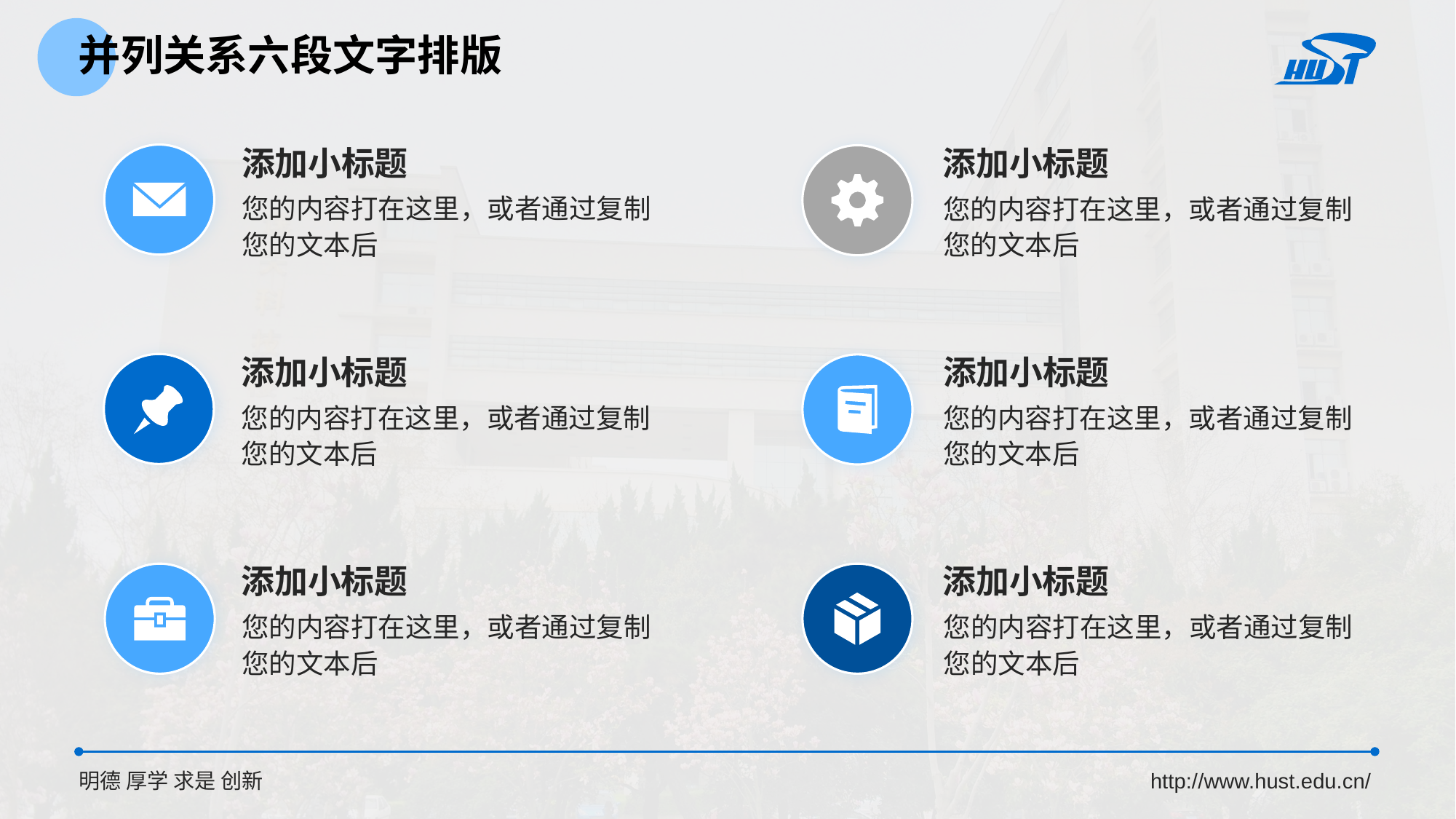

并列关系六段文字排版
添加小标题
您的内容打在这里，或者通过复制您的文本后
添加小标题
您的内容打在这里，或者通过复制您的文本后

添加小标题
您的内容打在这里，或者通过复制您的文本后
添加小标题
您的内容打在这里，或者通过复制您的文本后

添加小标题
您的内容打在这里，或者通过复制您的文本后
添加小标题
您的内容打在这里，或者通过复制您的文本后